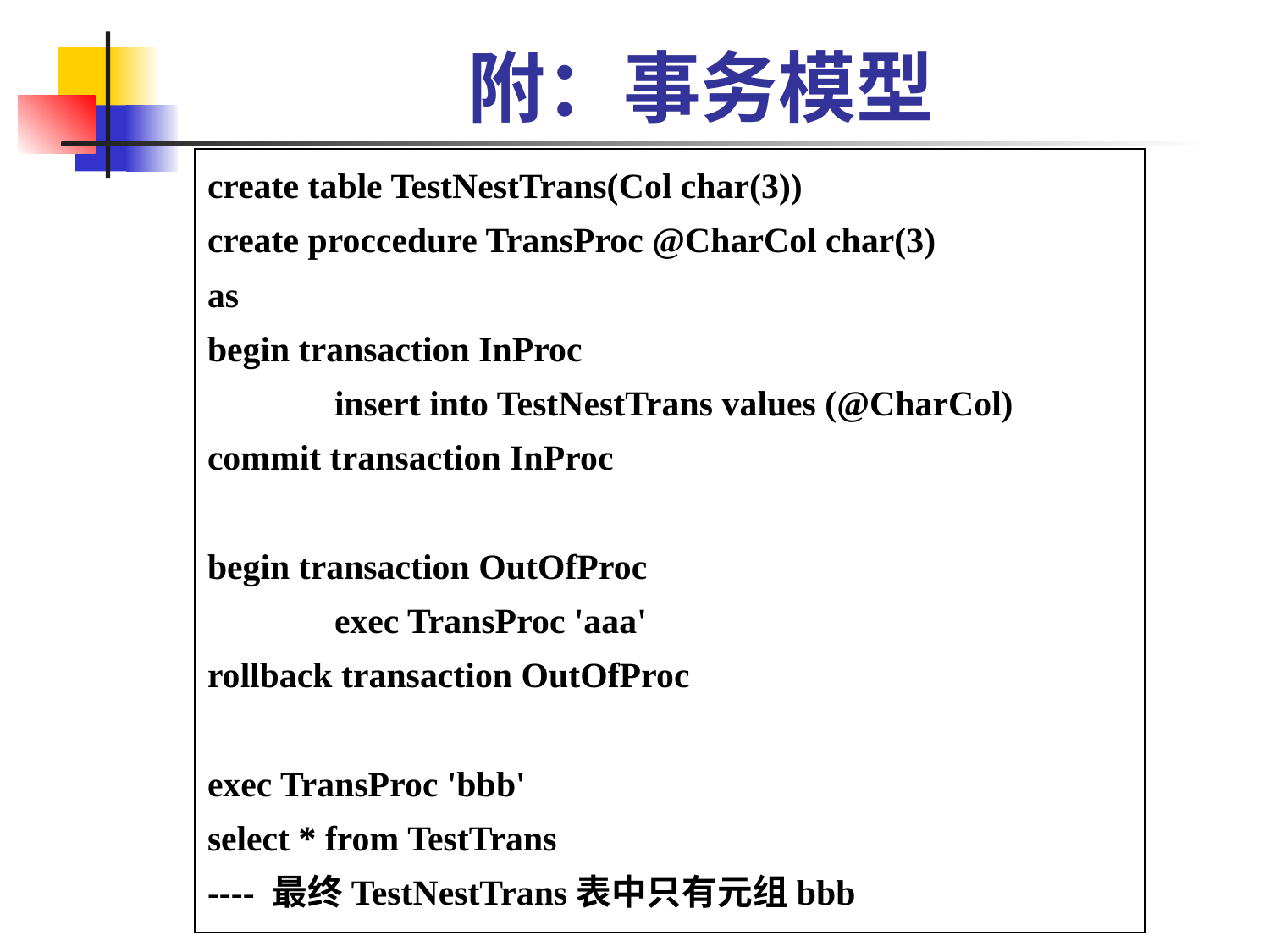

# 附：事务模型
create table TestNestTrans(Col char(3))
create proccedure TransProc @CharCol char(3)
as
begin transaction InProc
	insert into TestNestTrans values (@CharCol)
commit transaction InProc

begin transaction OutOfProc
	exec TransProc 'aaa'
rollback transaction OutOfProc

exec TransProc 'bbb'
select * from TestTrans
---- 最终TestNestTrans表中只有元组bbb